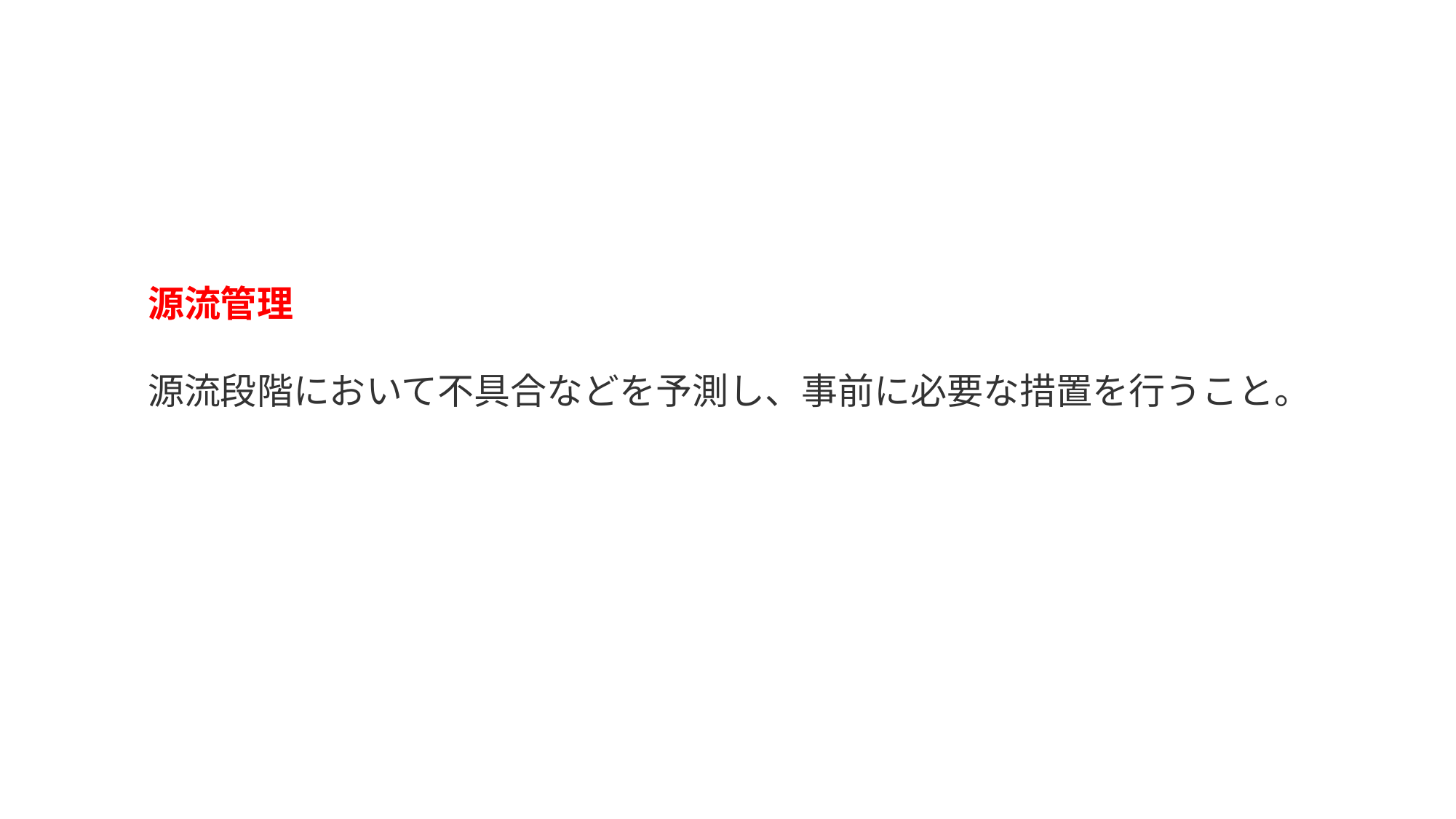

源流管理

源流段階において不具合などを予測し、事前に必要な措置を行うこと。